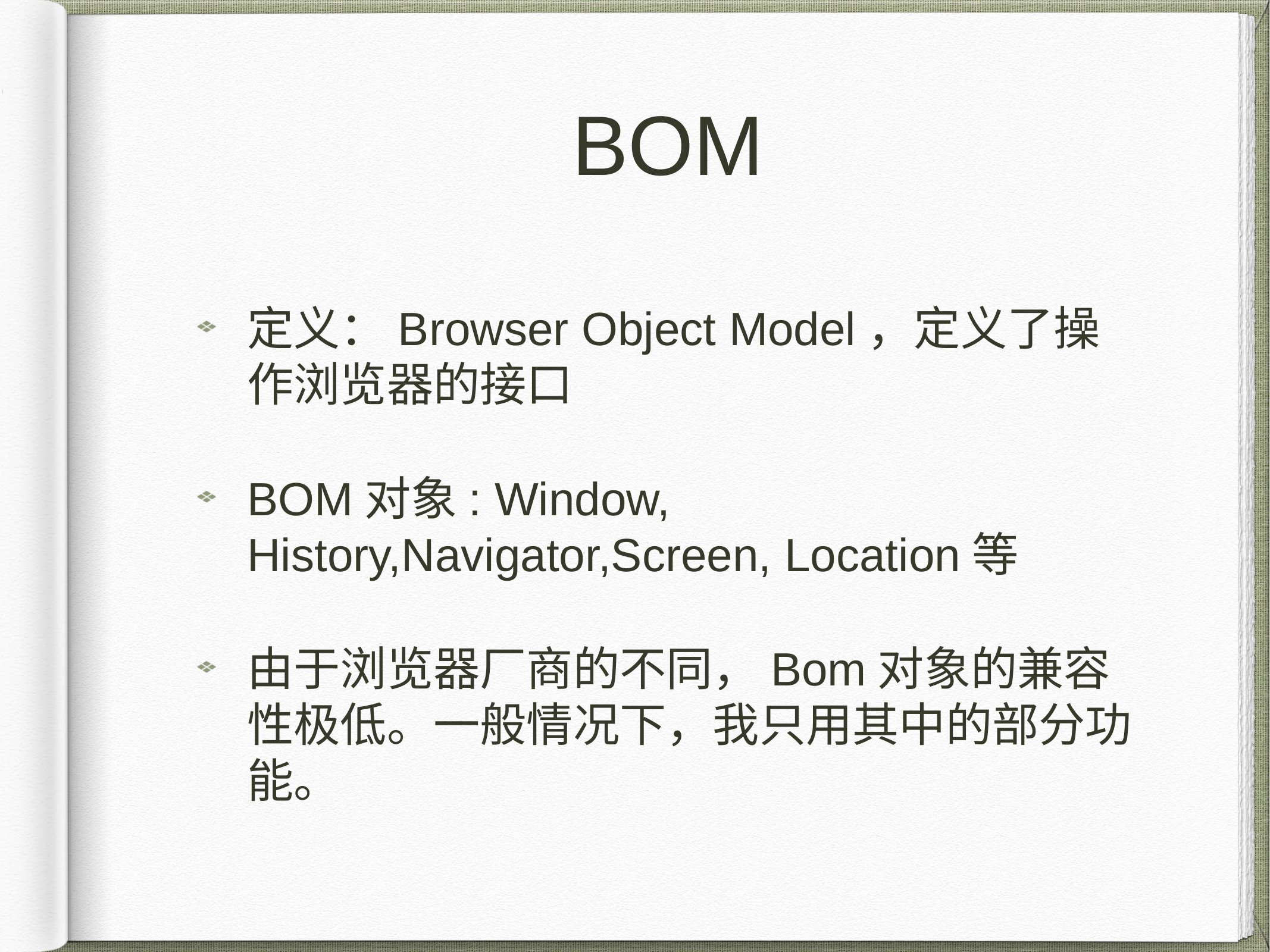

# BOM
定义：Browser Object Model，定义了操作浏览器的接口
BOM对象: Window, History,Navigator,Screen, Location等
由于浏览器厂商的不同，Bom对象的兼容性极低。一般情况下，我只用其中的部分功能。